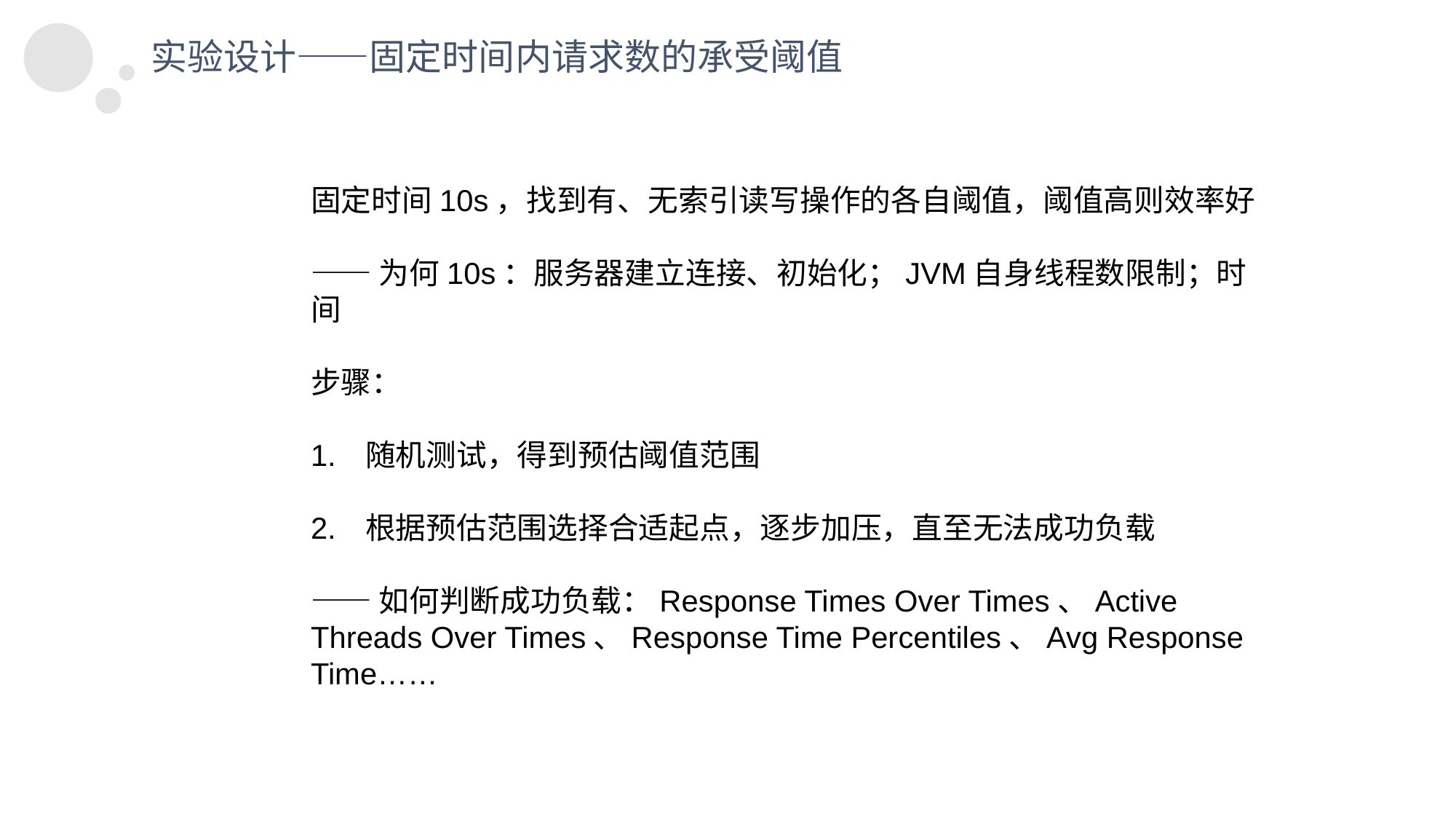

实验设计——固定时间内请求数的承受阈值

固定时间10s，找到有、无索引读写操作的各自阈值，阈值高则效率好

——为何10s：服务器建立连接、初始化；JVM自身线程数限制；时间

步骤：

随机测试，得到预估阈值范围

根据预估范围选择合适起点，逐步加压，直至无法成功负载

——如何判断成功负载：Response Times Over Times、Active Threads Over Times、Response Time Percentiles、Avg Response Time……